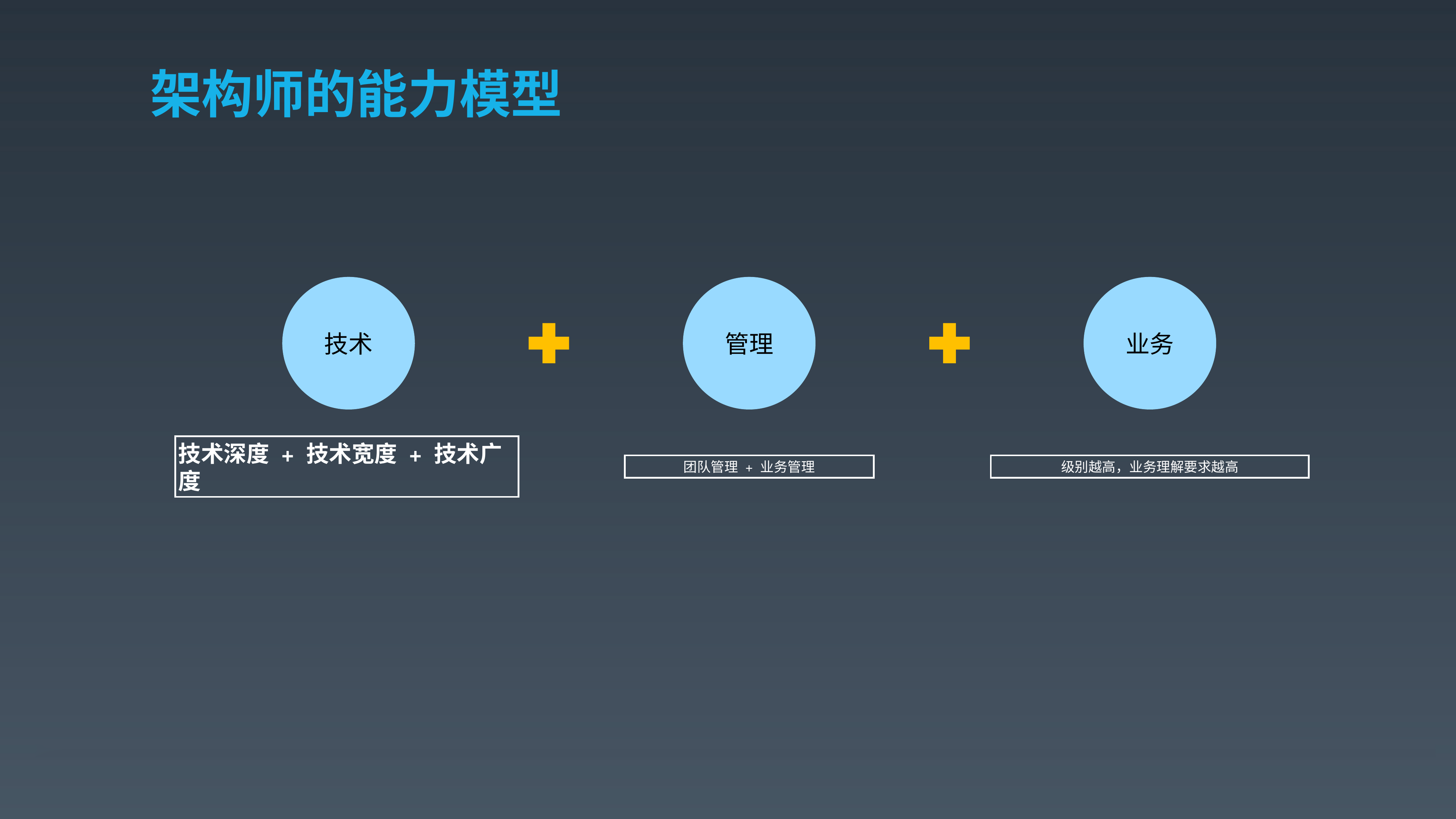

# 架构师的能力模型
技术
管理
业务

级别越高，业务理解要求越高
团队管理 + 业务管理
技术深度 + 技术宽度 + 技术广度